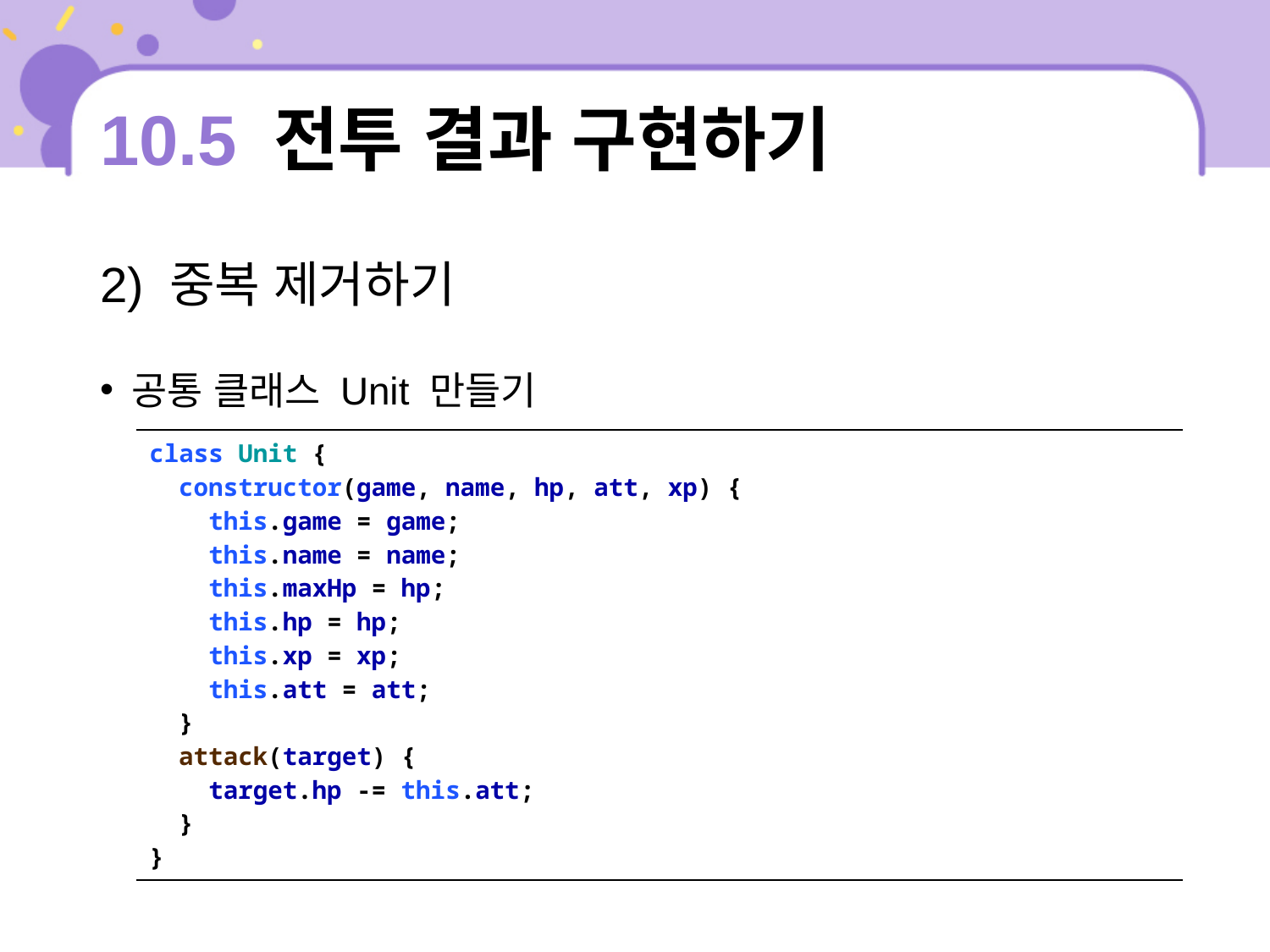

# 10.5 전투 결과 구현하기
2) 중복 제거하기
공통 클래스 Unit 만들기

| class Unit { constructor(game, name, hp, att, xp) { this.game = game; this.name = name; this.maxHp = hp; this.hp = hp; this.xp = xp; this.att = att; } attack(target) { target.hp -= this.att; } } |
| --- |